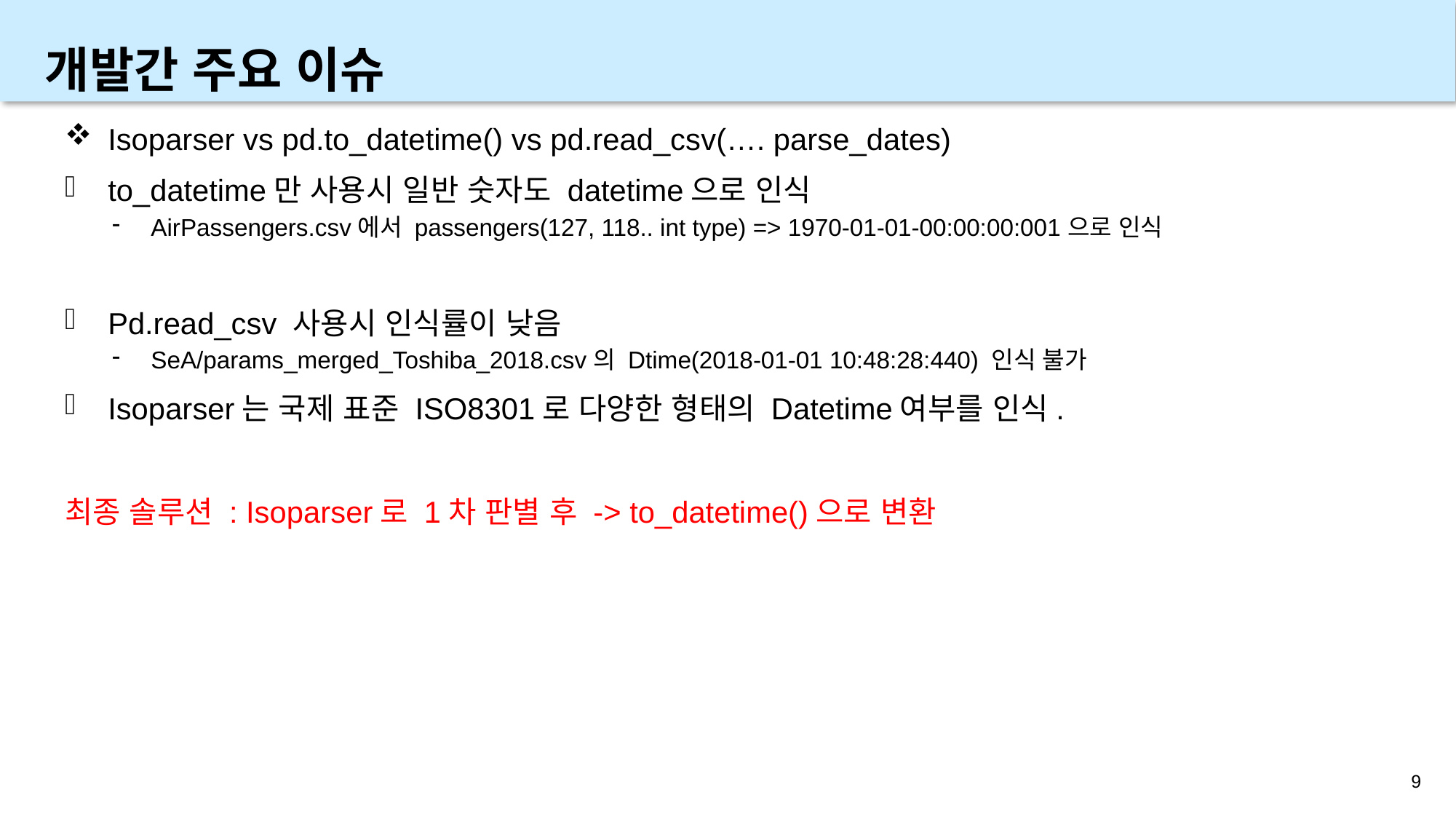

개발간 주요 이슈
Isoparser vs pd.to_datetime() vs pd.read_csv(…. parse_dates)
to_datetime만 사용시 일반 숫자도 datetime으로 인식
AirPassengers.csv에서 passengers(127, 118.. int type) => 1970-01-01-00:00:00:001으로 인식

Pd.read_csv 사용시 인식률이 낮음
SeA/params_merged_Toshiba_2018.csv의 Dtime(2018-01-01 10:48:28:440) 인식 불가
Isoparser는 국제 표준 ISO8301로 다양한 형태의 Datetime여부를 인식.

최종 솔루션 : Isoparser로 1차 판별 후 -> to_datetime()으로 변환
9